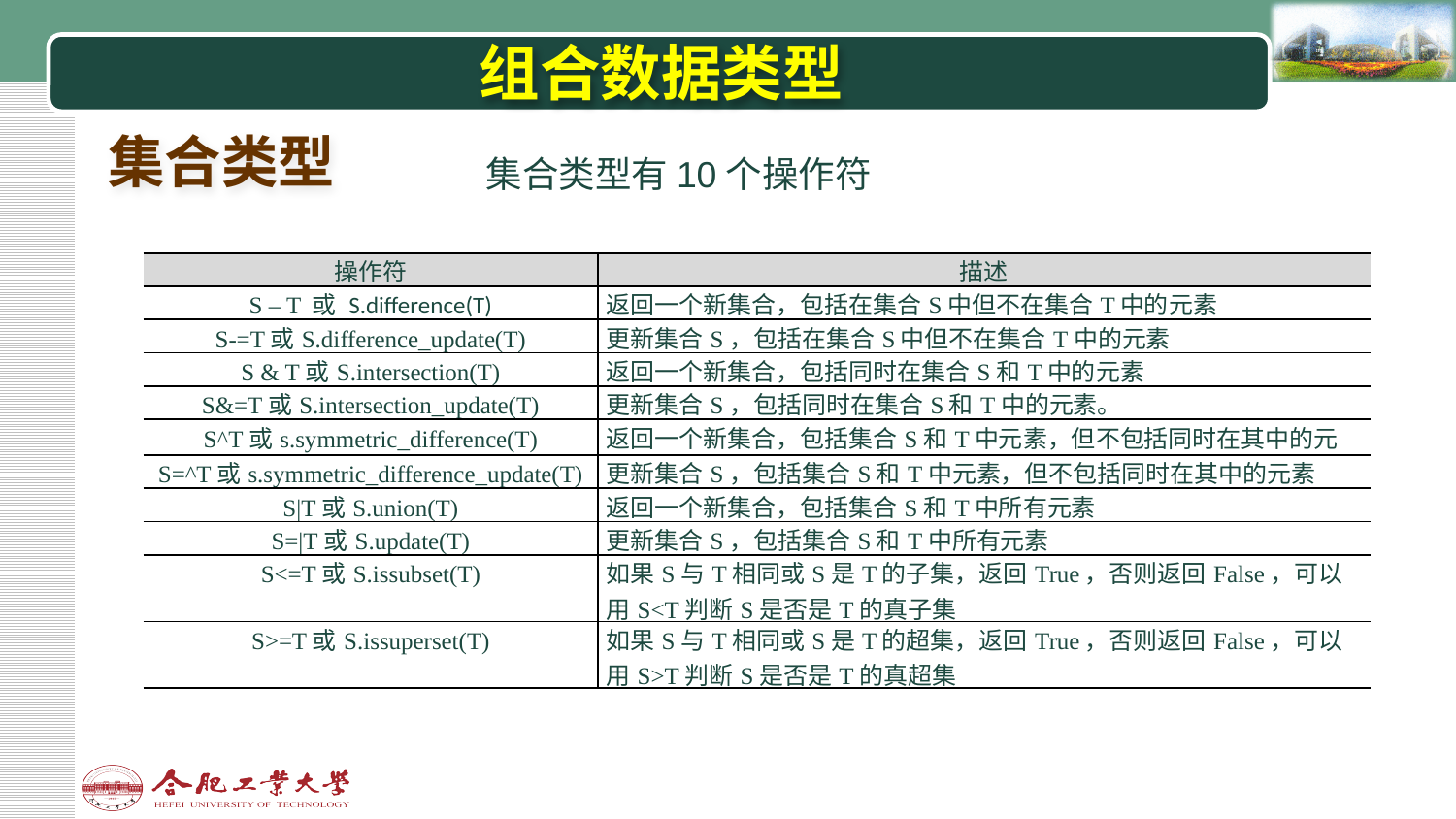

# 组合数据类型
集合类型
集合类型有10个操作符
| 操作符 | 描述 |
| --- | --- |
| S – T 或 S.difference(T) | 返回一个新集合，包括在集合S中但不在集合T中的元素 |
| S-=T或S.difference\_update(T) | 更新集合S，包括在集合S中但不在集合T中的元素 |
| S & T或S.intersection(T) | 返回一个新集合，包括同时在集合S和T中的元素 |
| S&=T或S.intersection\_update(T) | 更新集合S，包括同时在集合S和T中的元素。 |
| S^T或s.symmetric\_difference(T) | 返回一个新集合，包括集合S和T中元素，但不包括同时在其中的元素 |
| S=^T或s.symmetric\_difference\_update(T) | 更新集合S，包括集合S和T中元素，但不包括同时在其中的元素 |
| S|T或S.union(T) | 返回一个新集合，包括集合S和T中所有元素 |
| S=|T或S.update(T) | 更新集合S，包括集合S和T中所有元素 |
| S<=T或S.issubset(T) | 如果S与T相同或S是T的子集，返回True，否则返回False，可以用S<T判断S是否是T的真子集 |
| S>=T或S.issuperset(T) | 如果S与T相同或S是T的超集，返回True，否则返回False，可以用S>T判断S是否是T的真超集 |